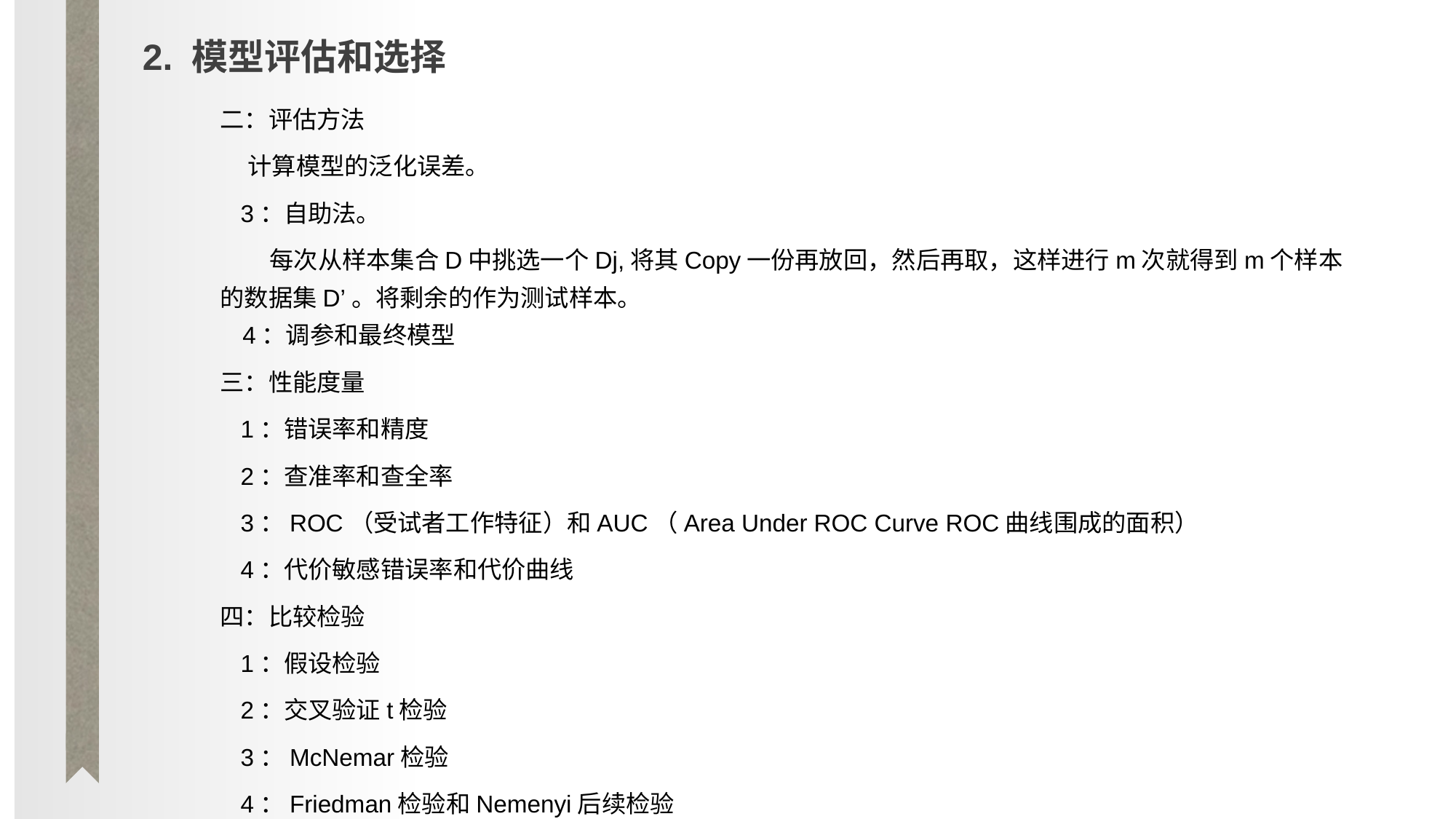

2. 模型评估和选择
二：评估方法
    计算模型的泛化误差。
   3：自助法。
        每次从样本集合D中挑选一个Dj,将其Copy一份再放回，然后再取，这样进行m次就得到m个样本的数据集D’。将剩余的作为测试样本。
   4：调参和最终模型
三：性能度量
   1：错误率和精度
   2：查准率和查全率
   3：ROC（受试者工作特征）和AUC（Area Under ROC Curve ROC曲线围成的面积）
   4：代价敏感错误率和代价曲线
四：比较检验
   1：假设检验
   2：交叉验证t检验
   3：McNemar检验
   4：Friedman检验和Nemenyi后续检验